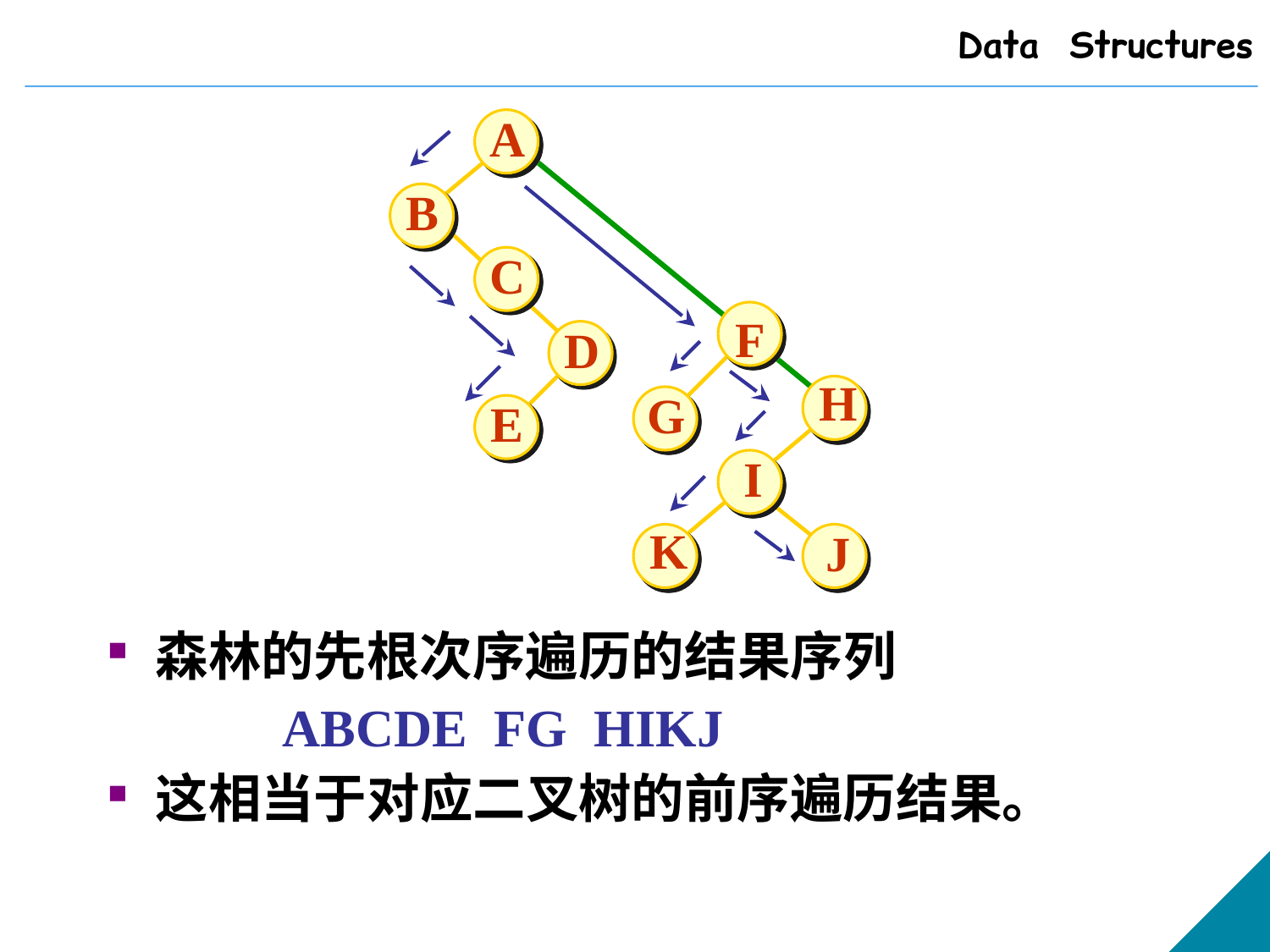

A

B

C

F
D

H

G
E

I

K
J

森林的先根次序遍历的结果序列
		ABCDE  FG  HIKJ
这相当于对应二叉树的前序遍历结果。